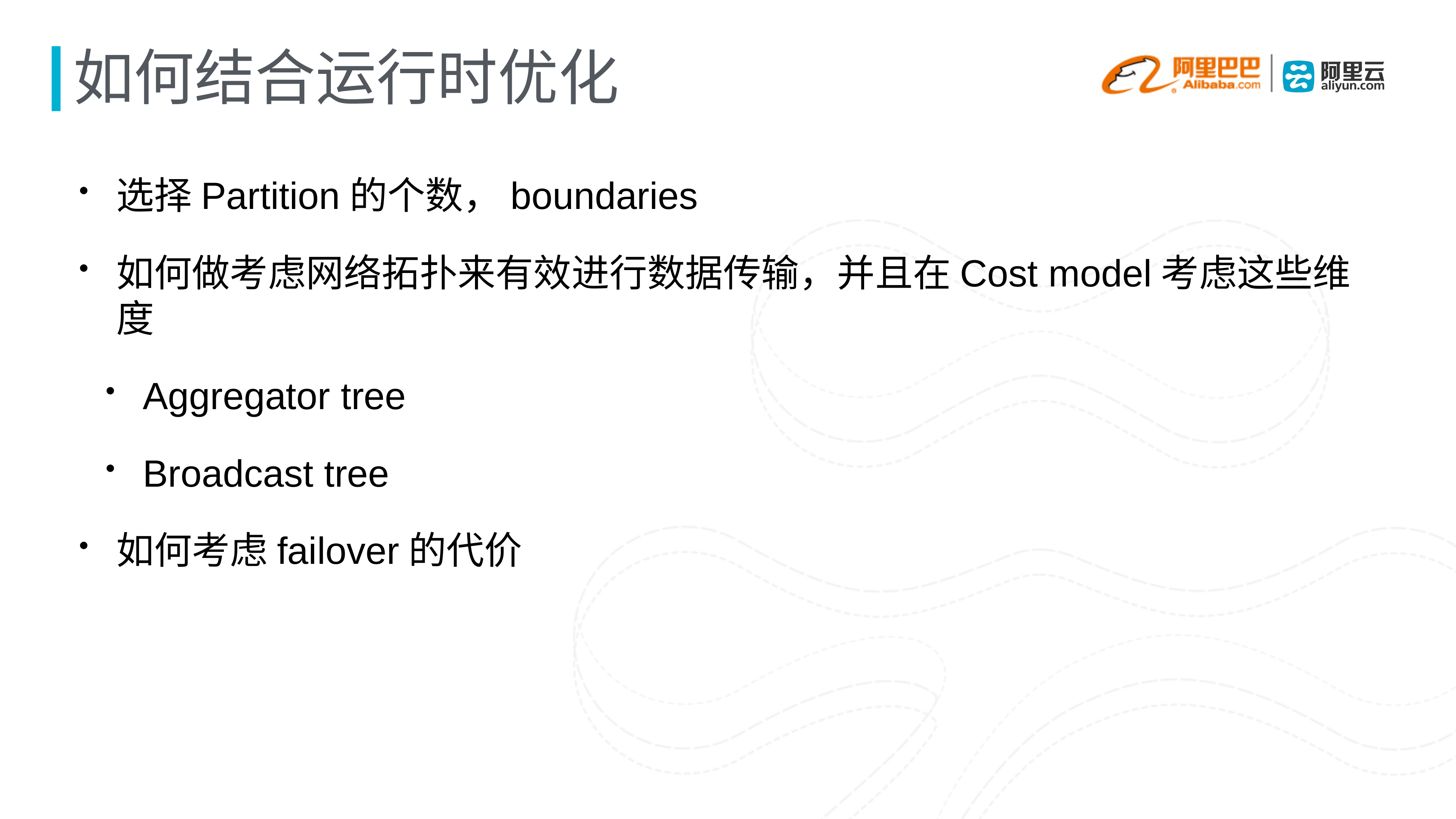

# 如何结合运行时优化
选择Partition的个数，boundaries
如何做考虑网络拓扑来有效进行数据传输，并且在Cost model考虑这些维度
Aggregator tree
Broadcast tree
如何考虑failover的代价